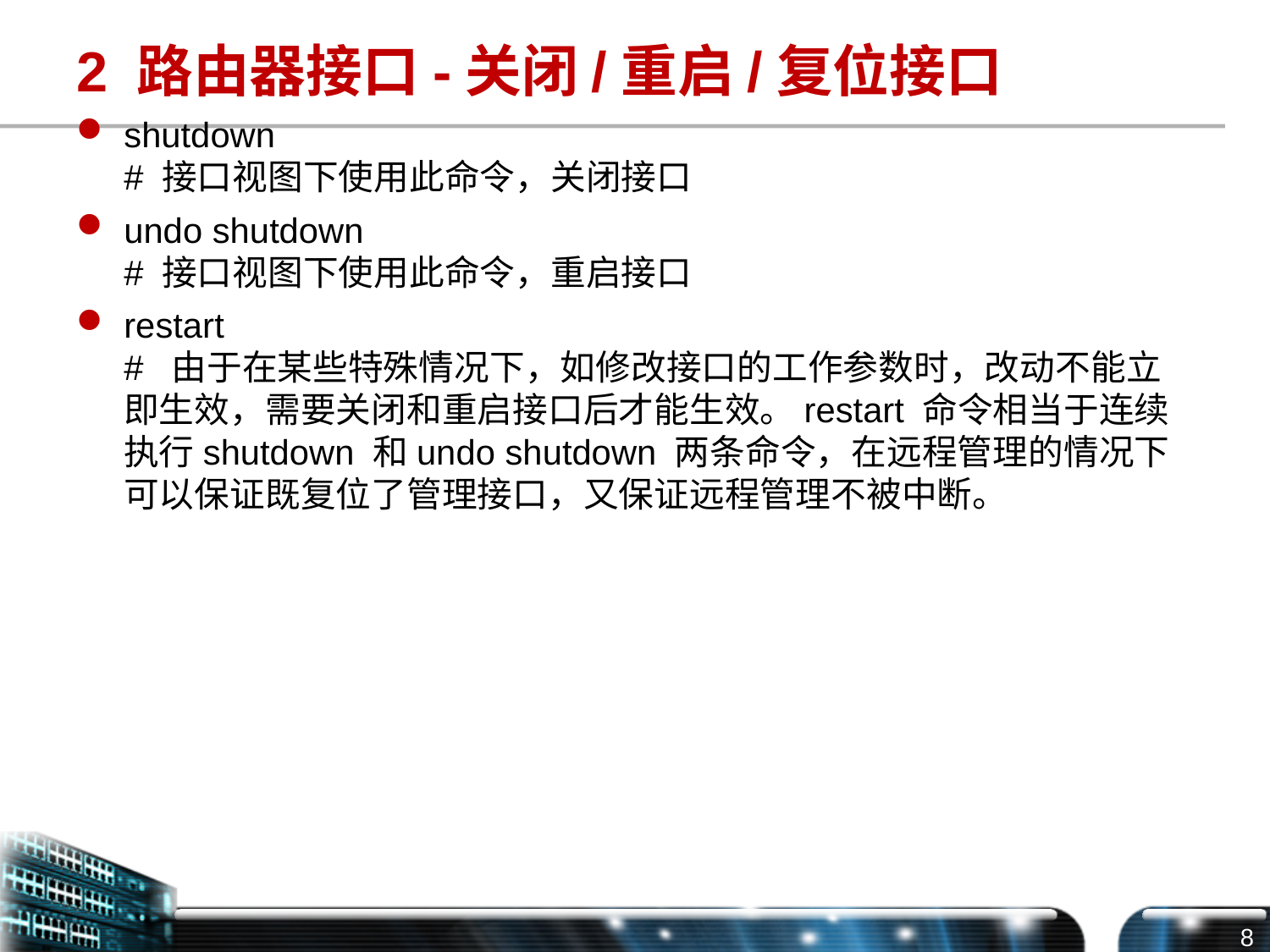

# 2 路由器接口-关闭/重启/复位接口
shutdown
# 接口视图下使用此命令，关闭接口
undo shutdown
# 接口视图下使用此命令，重启接口
restart
#  由于在某些特殊情况下，如修改接口的工作参数时，改动不能立即生效，需要关闭和重启接口后才能生效。restart 命令相当于连续执行shutdown 和undo shutdown 两条命令，在远程管理的情况下可以保证既复位了管理接口，又保证远程管理不被中断。